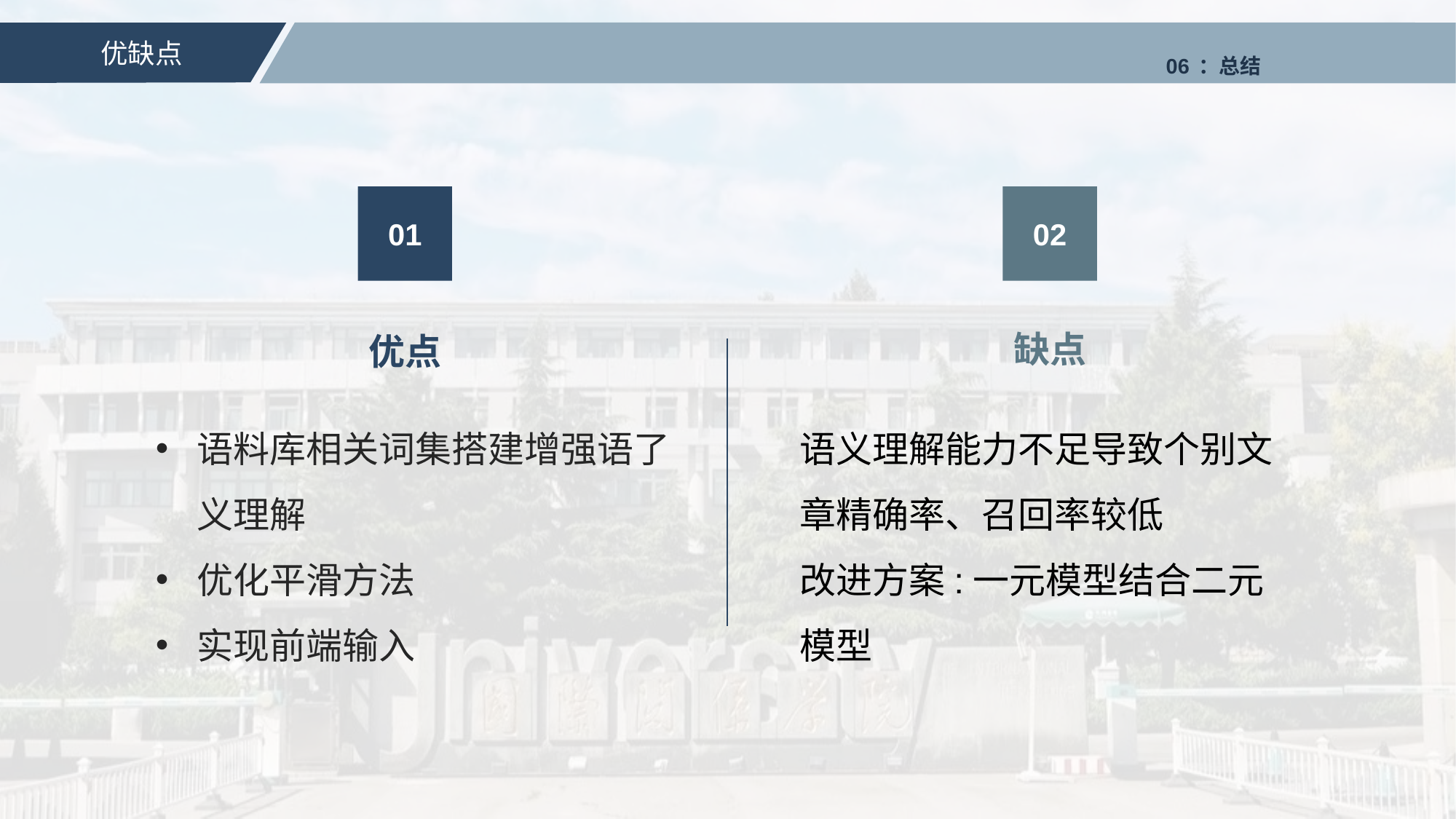

优缺点
06：总结
01
02
缺点
优点
语料库相关词集搭建增强语了义理解
优化平滑方法
实现前端输入
语义理解能力不足导致个别文章精确率、召回率较低
改进方案:一元模型结合二元模型